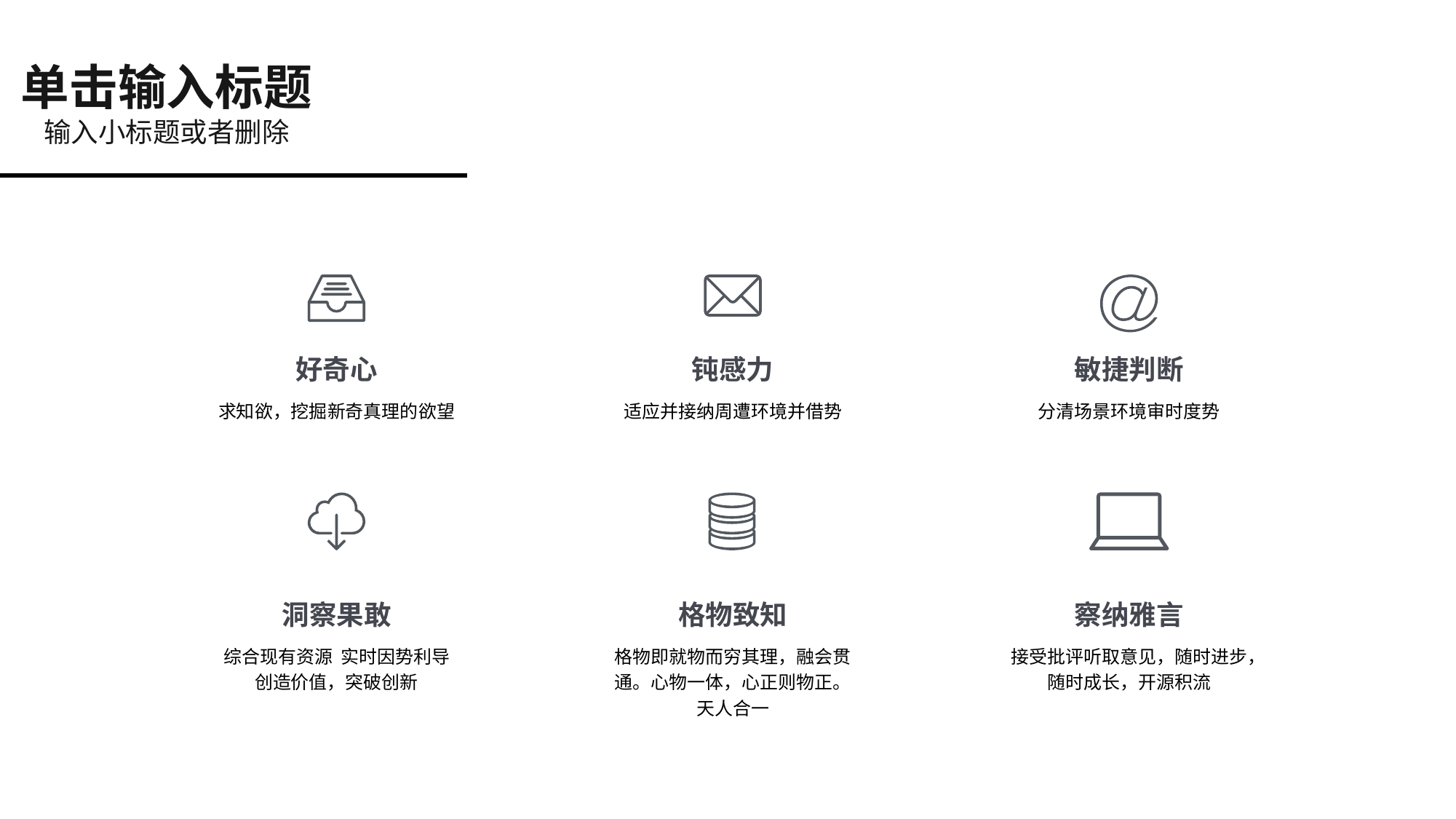

单击输入标题
输入小标题或者删除

好奇心
求知欲，挖掘新奇真理的欲望
钝感力
适应并接纳周遭环境并借势
敏捷判断
分清场景环境审时度势

洞察果敢
综合现有资源  实时因势利导创造价值，突破创新
格物致知
格物即就物而穷其理，融会贯通。心物一体，心正则物正。天人合一
察纳雅言
接受批评听取意见，随时进步，随时成长，开源积流